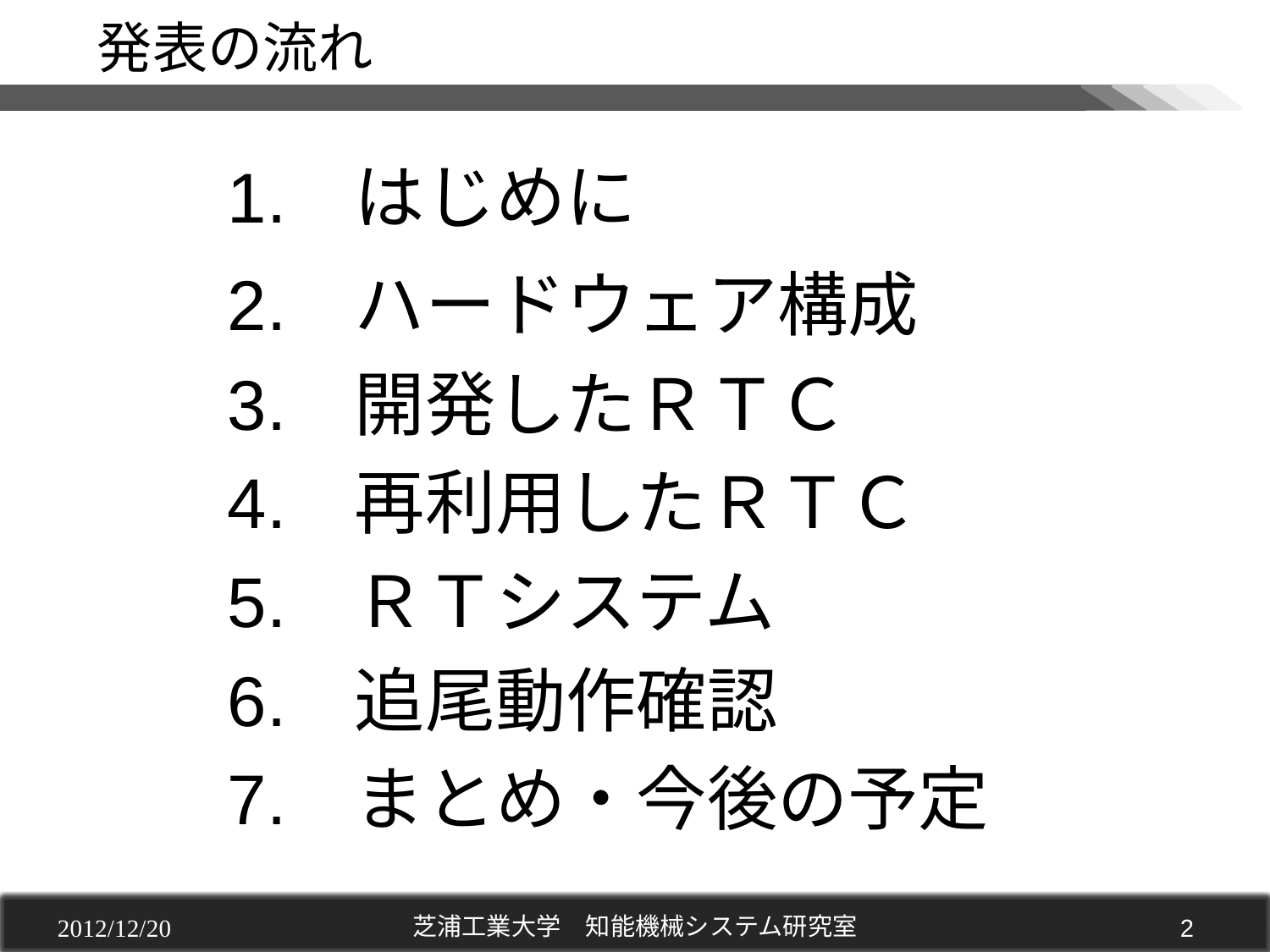

# 発表の流れ
はじめに
ハードウェア構成
開発したＲＴＣ
再利用したＲＴＣ
ＲＴシステム
追尾動作確認
まとめ・今後の予定
2012/12/20
芝浦工業大学　知能機械システム研究室
2